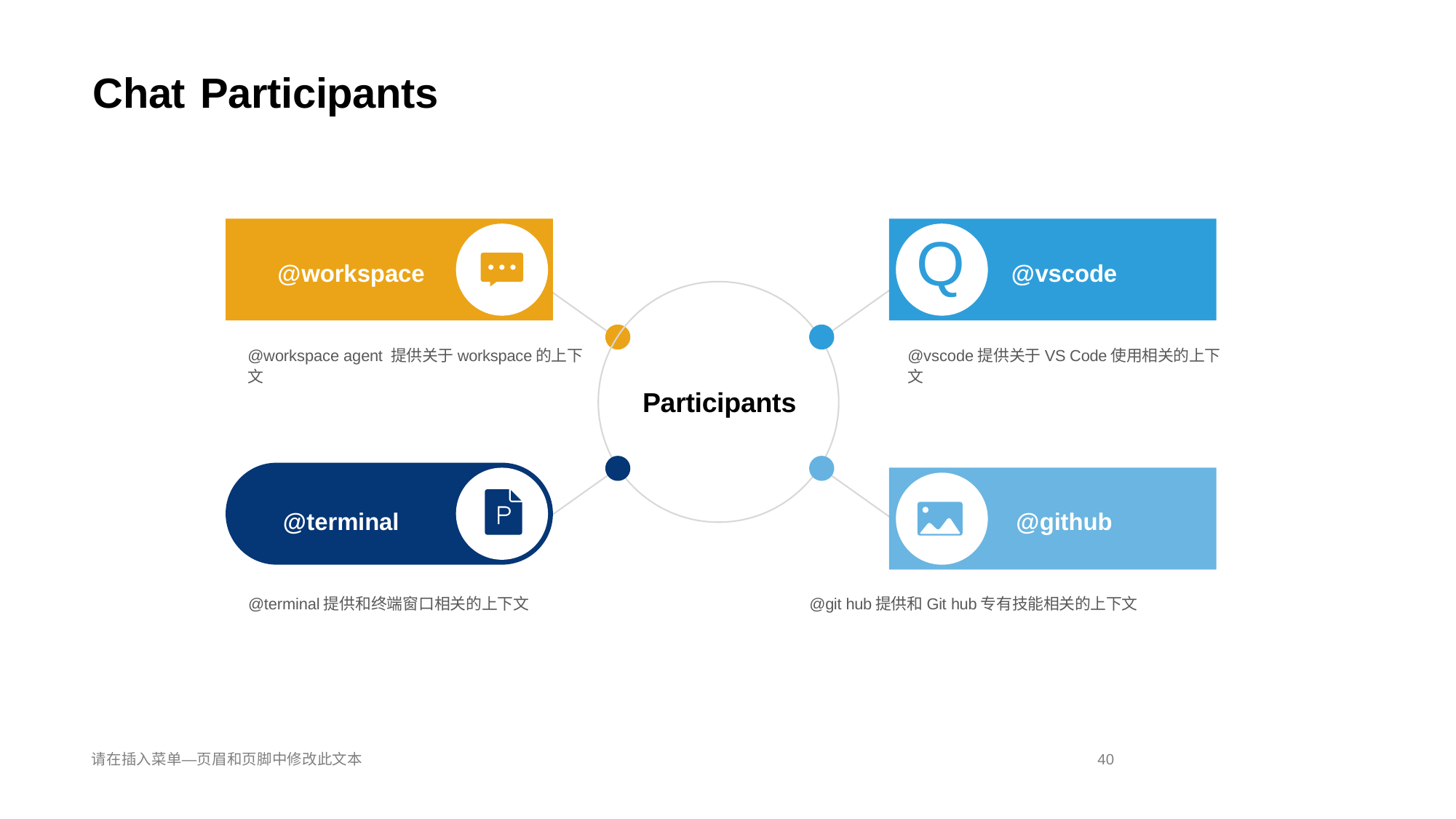

Chat Participants

@workspace

@vscode

Q

Participants

@workspace agent 提供关于workspace的上下文

@vscode提供关于VS Code使用相关的上下文

@terminal

@github

@terminal提供和终端窗口相关的上下文                                                                                 @git hub提供和Git hub专有技能相关的上下文

请在插入菜单—页眉和页脚中修改此文本                                                                                                                                                                                                                               40